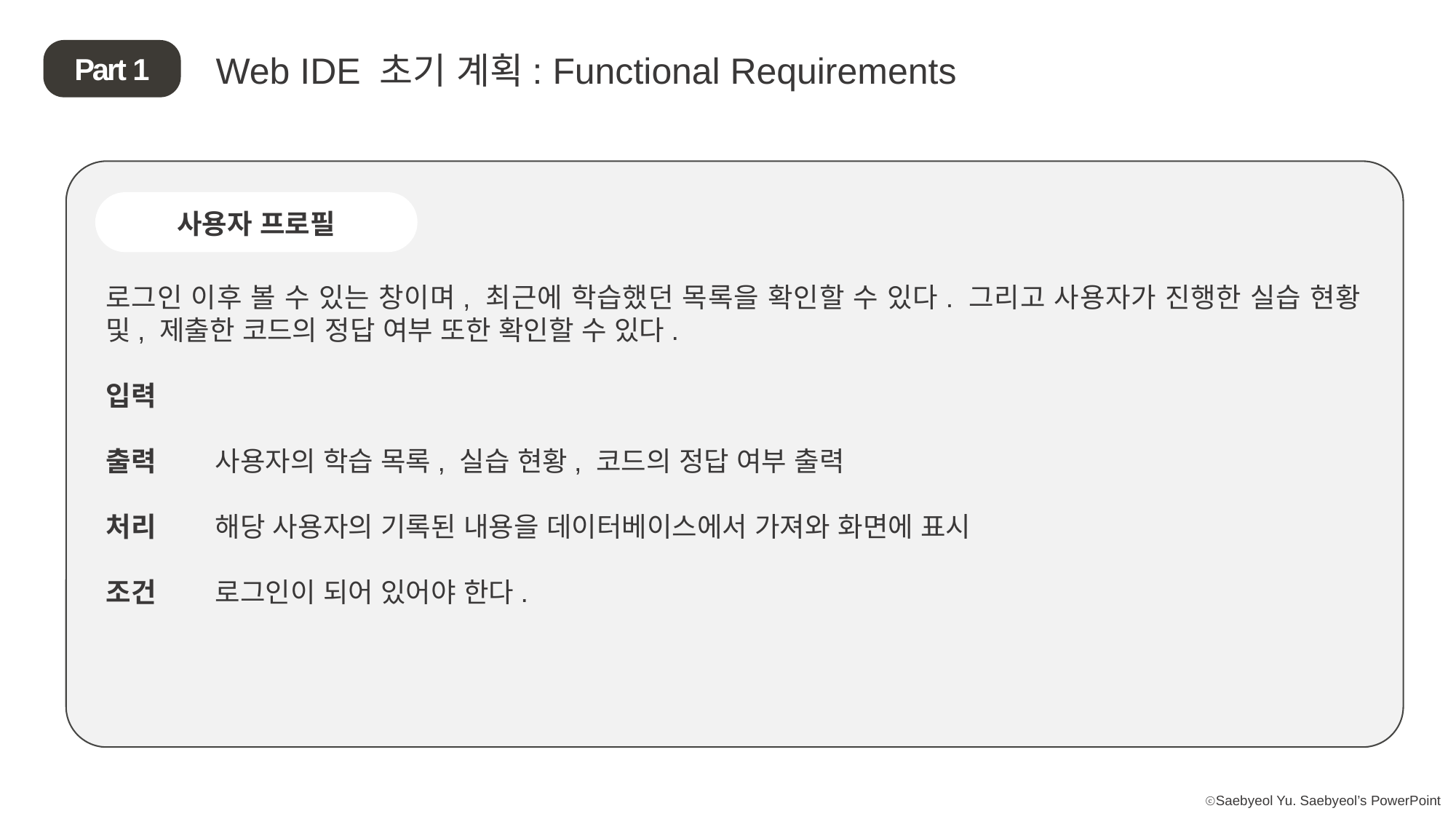

Web IDE 초기 계획: Functional Requirements
Part 1

사용자 프로필
로그인 이후 볼 수 있는 창이며, 최근에 학습했던 목록을 확인할 수 있다. 그리고 사용자가 진행한 실습 현황 및, 제출한 코드의 정답 여부 또한 확인할 수 있다.

입력

출력 	사용자의 학습 목록, 실습 현황, 코드의 정답 여부 출력

처리	해당 사용자의 기록된 내용을 데이터베이스에서 가져와 화면에 표시

조건	로그인이 되어 있어야 한다.